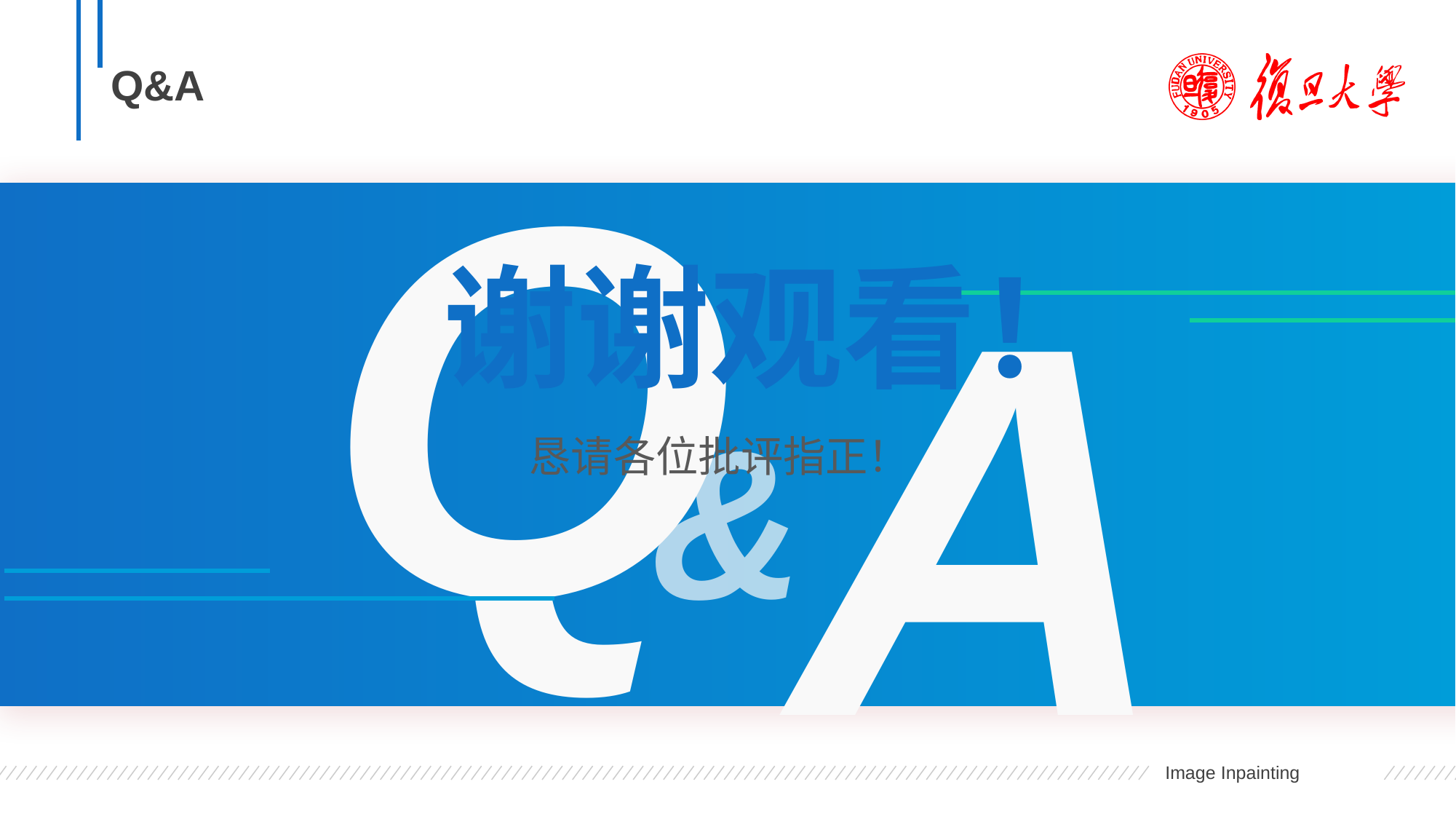

# Q&A
Q
A

谢谢观看！
&
恳请各位批评指正！